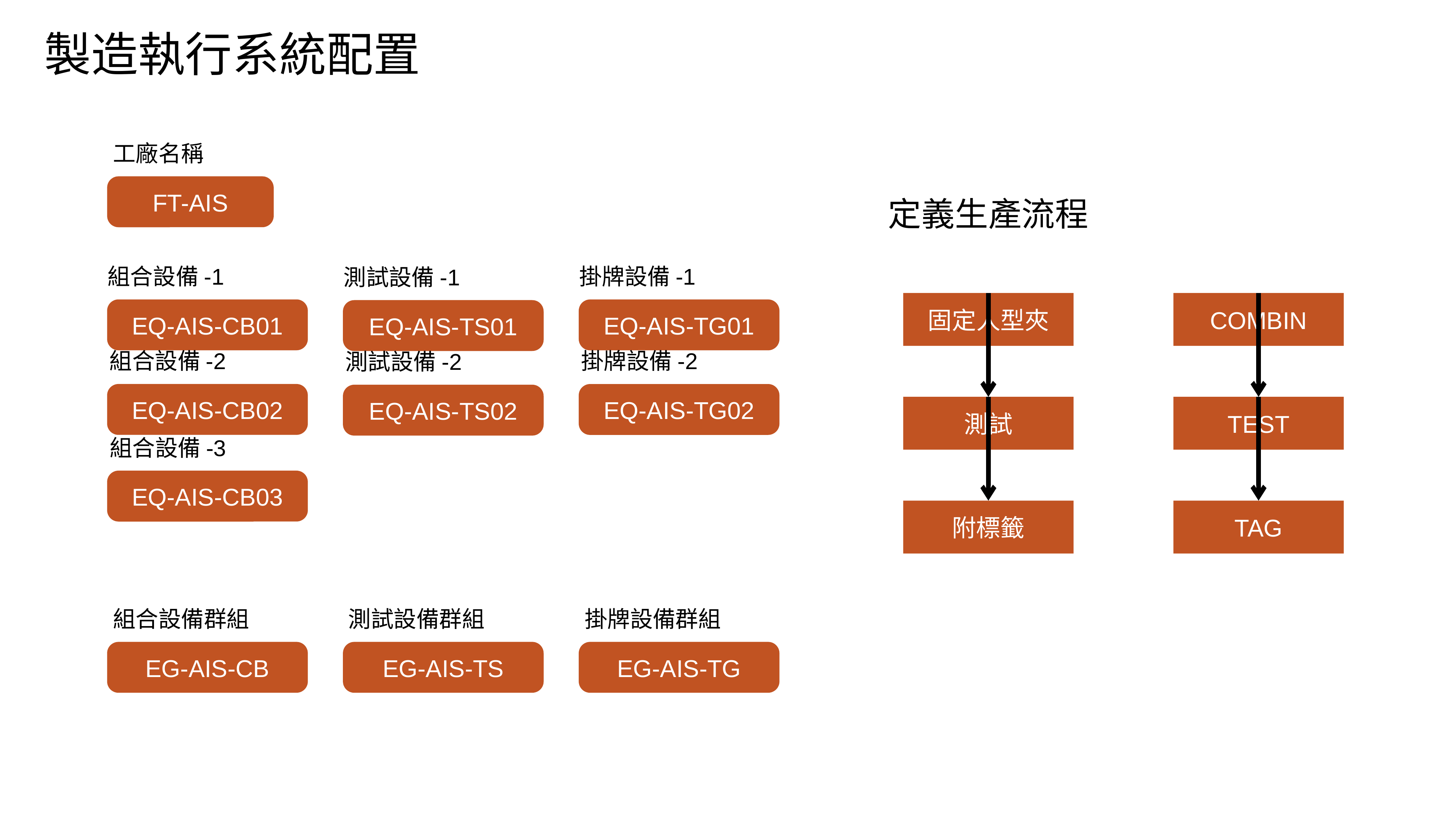

製造執行系統配置
工廠名稱
FT-AIS
定義生產流程
組合設備-1
EQ-AIS-CB01
掛牌設備-1
EQ-AIS-TG01
測試設備-1
EQ-AIS-TS01
固定人型夾
COMBIN
組合設備-2
EQ-AIS-CB02
掛牌設備-2
EQ-AIS-TG02
測試設備-2
EQ-AIS-TS02
TEST
測試
組合設備-3
EQ-AIS-CB03
附標籤
TAG
組合設備群組
EG-AIS-CB
測試設備群組
EG-AIS-TS
掛牌設備群組
EG-AIS-TG